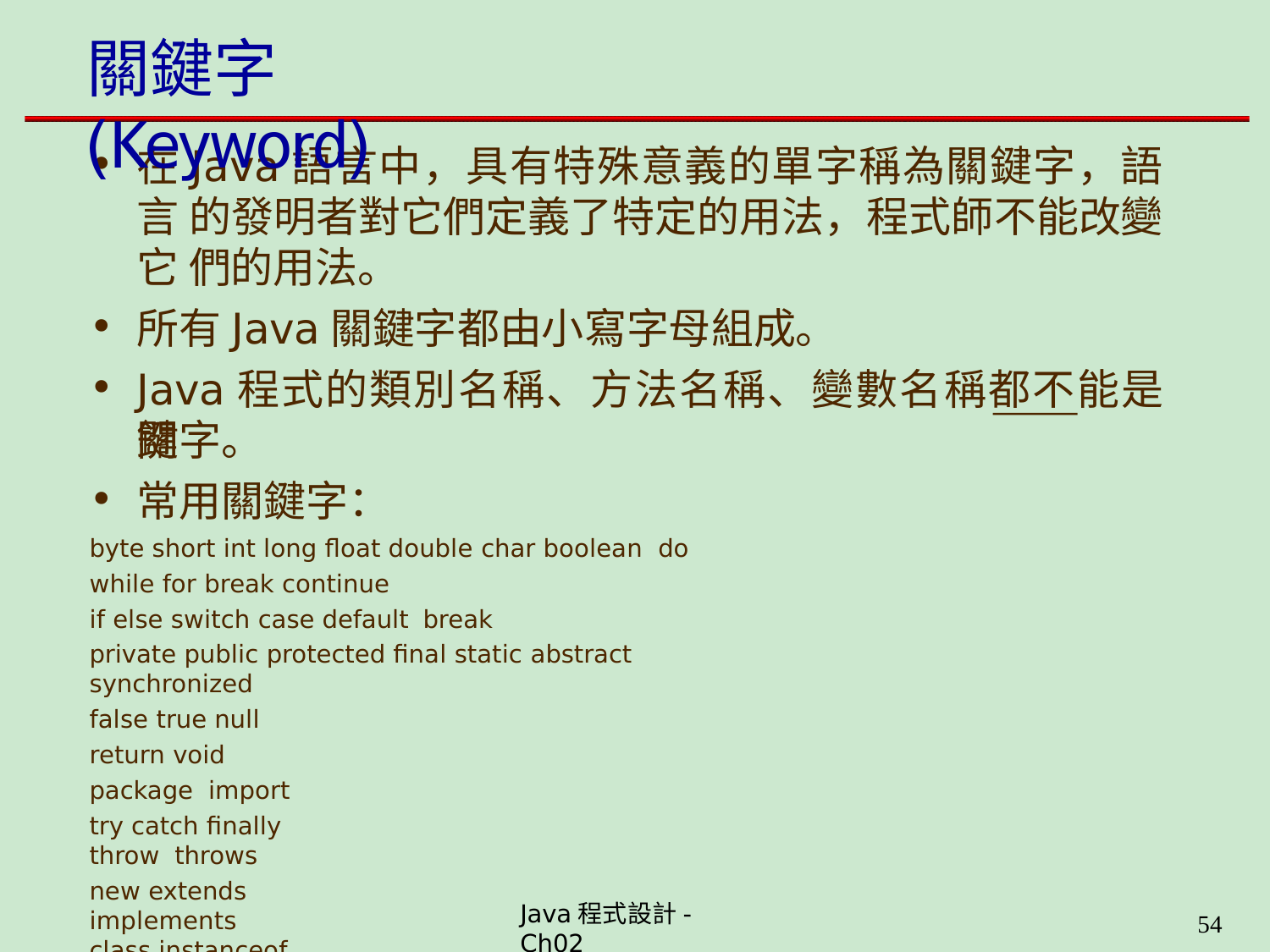

# 關鍵字(Keyword)
在Java語言中，具有特殊意義的單字稱為關鍵字，語言 的發明者對它們定義了特定的用法，程式師不能改變它 們的用法。
所有Java關鍵字都由小寫字母組成。
Java程式的類別名稱、方法名稱、變數名稱都不能是關
鍵字。
常用關鍵字：
byte short int long float double char boolean  do while for break continue
if else switch case default break
private public protected final static abstract synchronized
false true null  return void  package import
try catch finally throw throws
new extends implements class instanceof this super

Java程式設計-Ch02
54